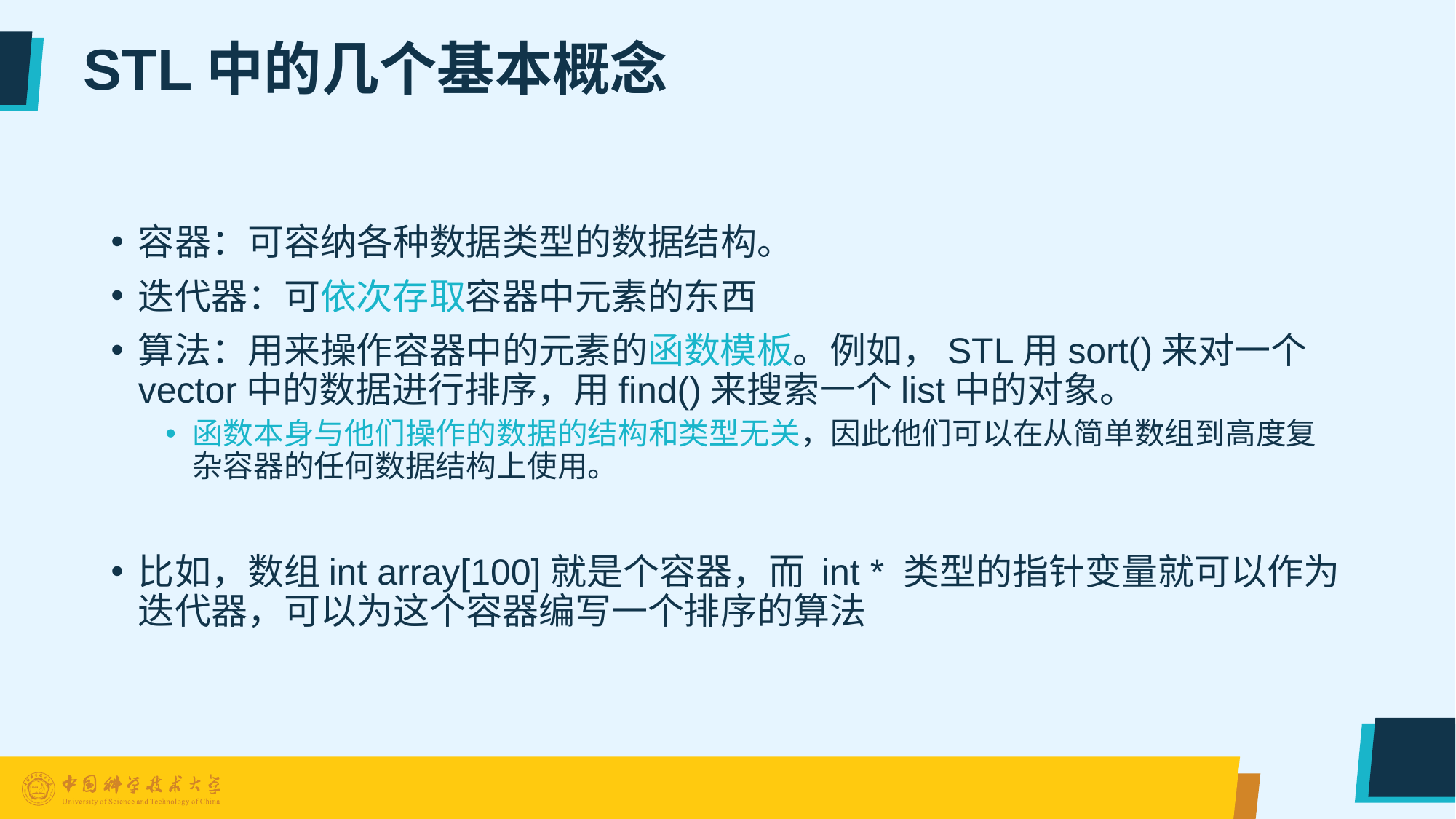

# STL中的几个基本概念
容器：可容纳各种数据类型的数据结构。
迭代器：可依次存取容器中元素的东西
算法：用来操作容器中的元素的函数模板。例如，STL用sort()来对一个vector中的数据进行排序，用find()来搜索一个list中的对象。
函数本身与他们操作的数据的结构和类型无关，因此他们可以在从简单数组到高度复杂容器的任何数据结构上使用。

比如，数组int array[100]就是个容器，而 int * 类型的指针变量就可以作为迭代器，可以为这个容器编写一个排序的算法